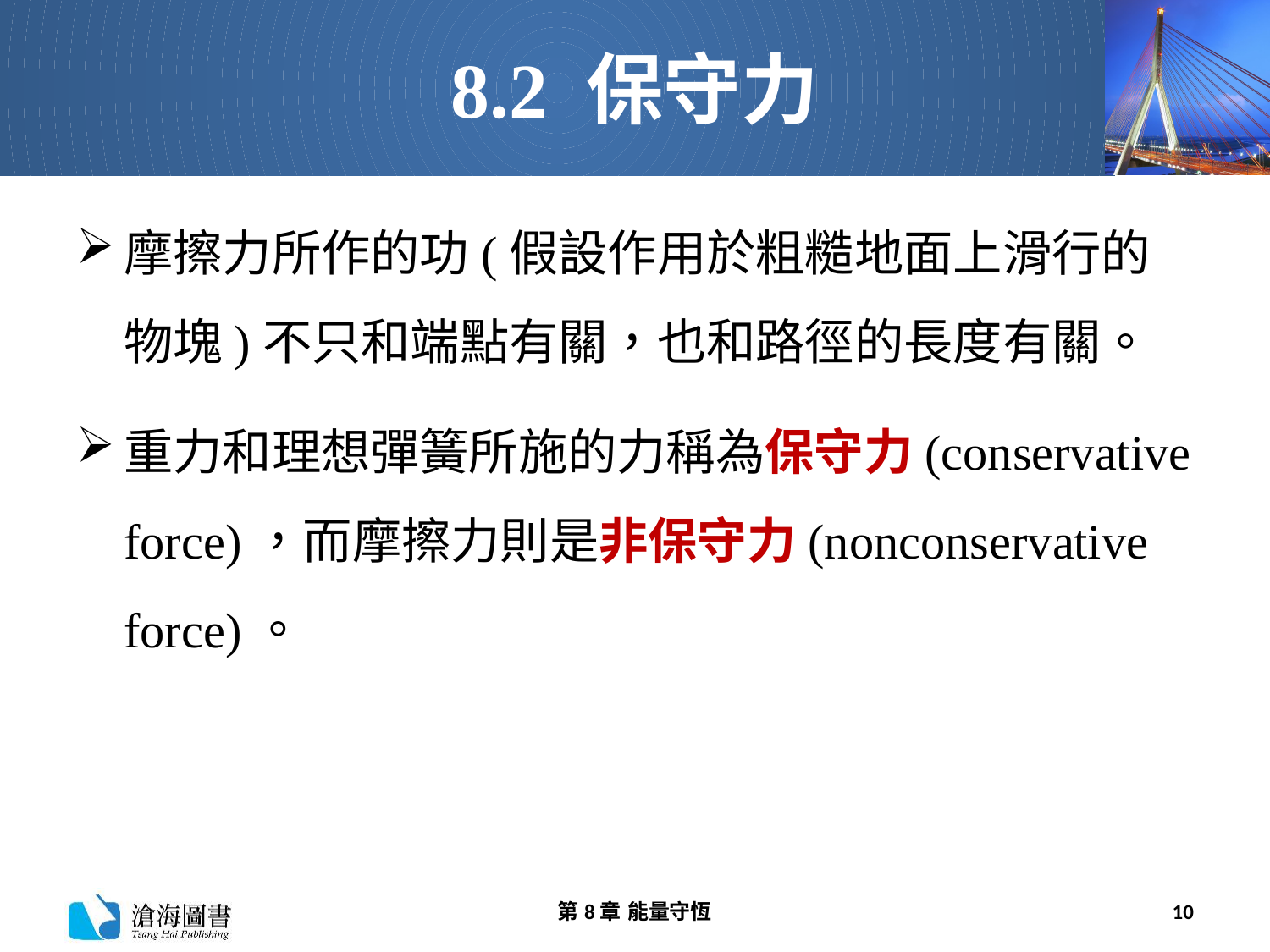

# 8.2 保守力
摩擦力所作的功(假設作用於粗糙地面上滑行的物塊)不只和端點有關，也和路徑的長度有關。
重力和理想彈簧所施的力稱為保守力(conservative force)，而摩擦力則是非保守力(nonconservative force)。

第8章 能量守恆
10